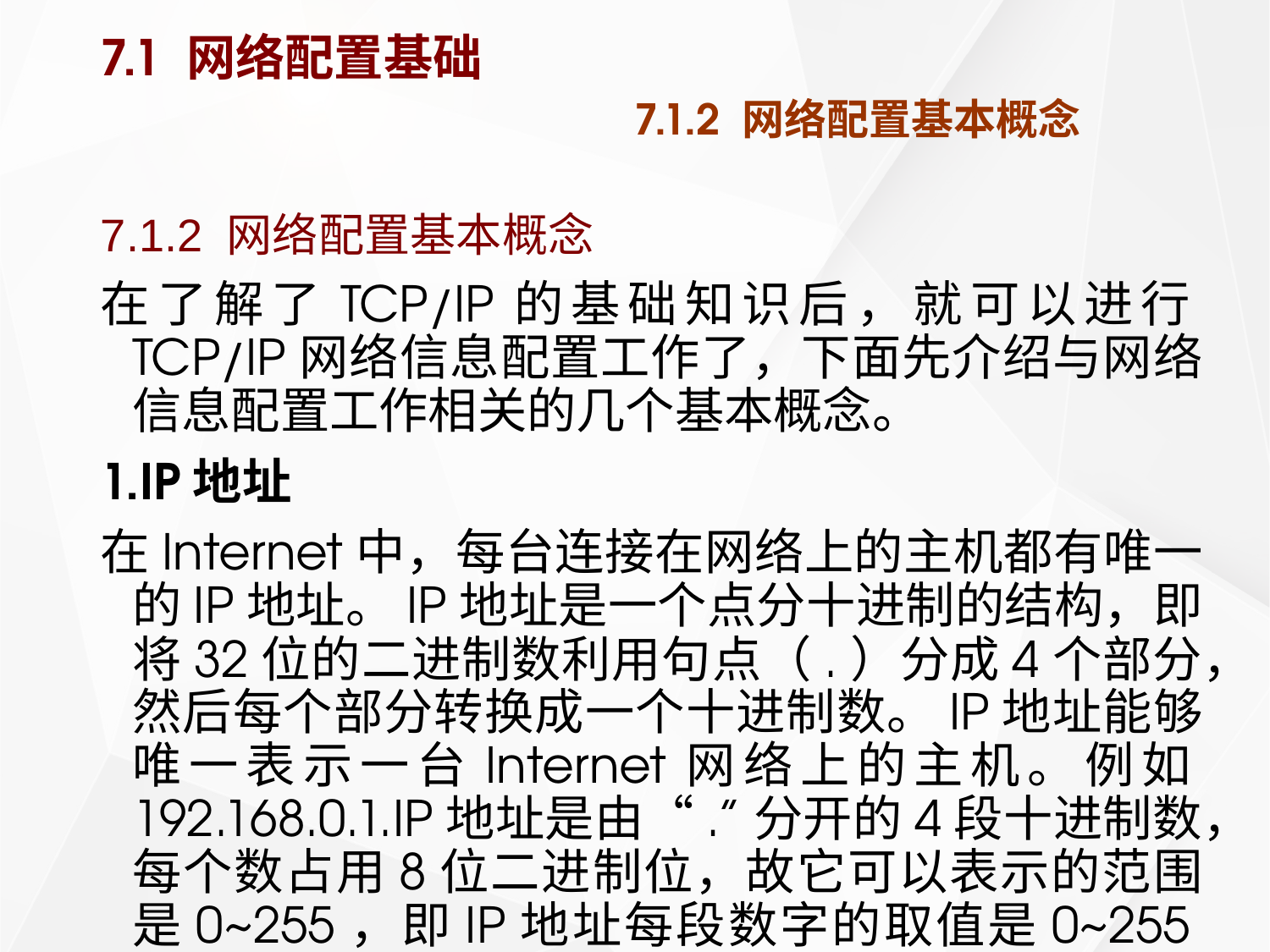

# 7.1 网络配置基础 7.1.2 网络配置基本概念
7.1.2 网络配置基本概念
在了解了TCP/IP的基础知识后，就可以进行TCP/IP网络信息配置工作了，下面先介绍与网络信息配置工作相关的几个基本概念。
1.IP地址
在Internet中，每台连接在网络上的主机都有唯一的IP地址。IP地址是一个点分十进制的结构，即将32位的二进制数利用句点（.）分成4个部分，然后每个部分转换成一个十进制数。IP地址能够唯一表示一台Internet网络上的主机。例如192.168.0.1.IP地址是由“.”分开的4段十进制数，每个数占用8位二进制位，故它可以表示的范围是0~255，即IP地址每段数字的取值是0~255范围内的任意数。